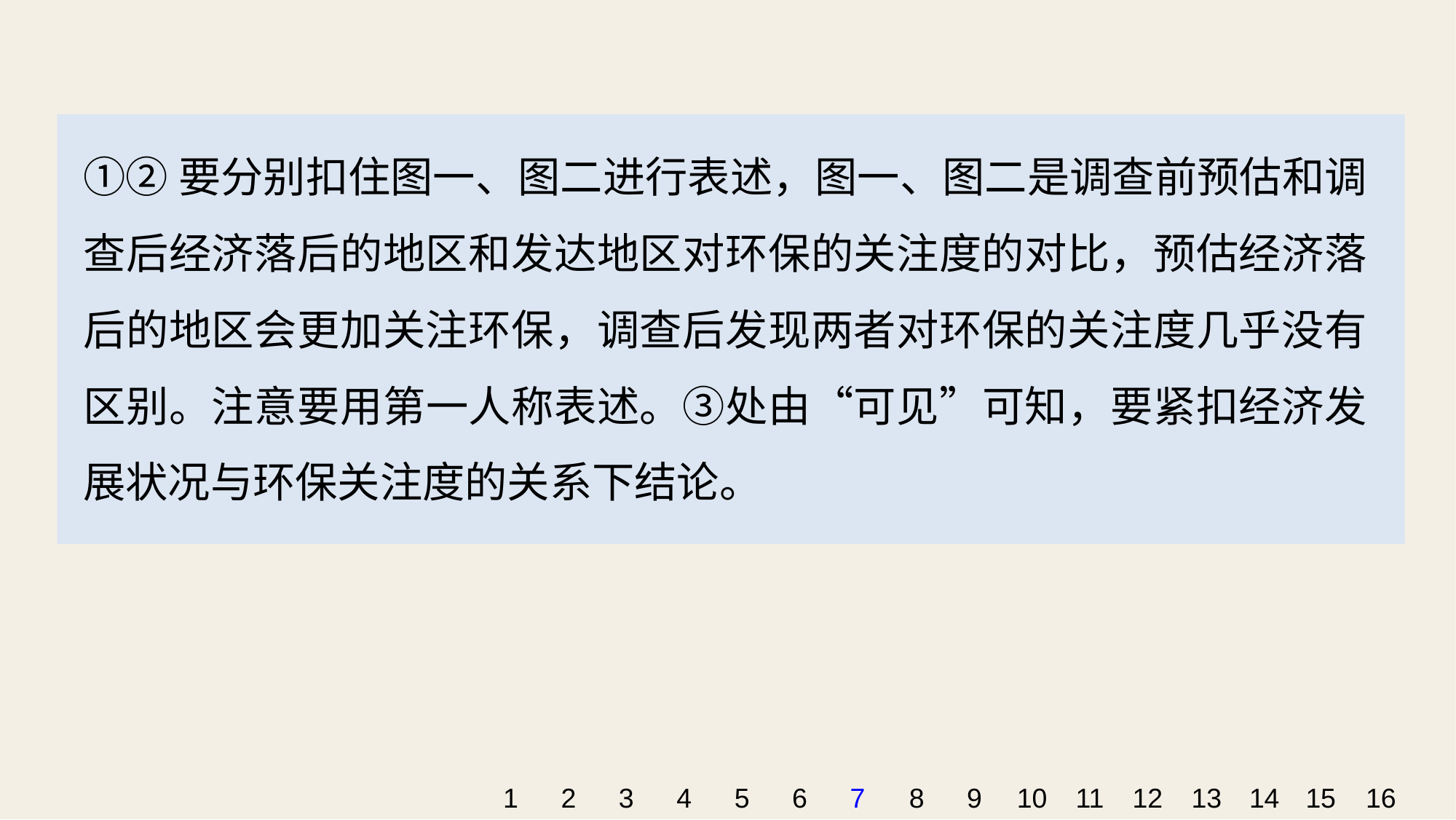

①②要分别扣住图一、图二进行表述，图一、图二是调查前预估和调查后经济落后的地区和发达地区对环保的关注度的对比，预估经济落后的地区会更加关注环保，调查后发现两者对环保的关注度几乎没有区别。注意要用第一人称表述。③处由“可见”可知，要紧扣经济发展状况与环保关注度的关系下结论。
1
2
3
4
5
6
7
8
9
10
11
12
13
14
15
16